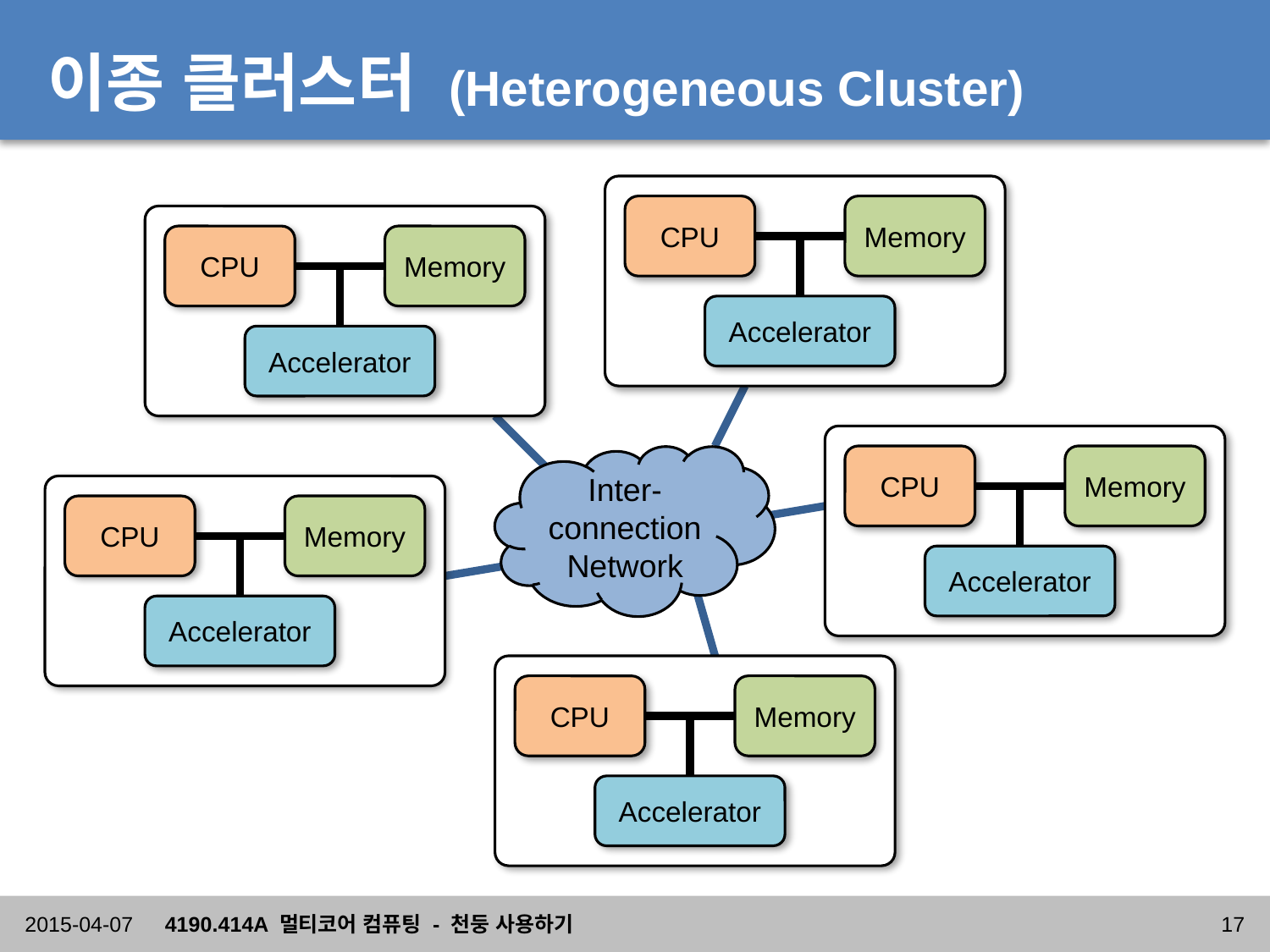

# 이종 클러스터 (Heterogeneous Cluster)

CPU
Memory

CPU
Memory
Accelerator
Accelerator

Inter-connection
Network
CPU
Memory

CPU
Memory
Accelerator
Accelerator

CPU
Memory
Accelerator
2015-04-07
4190.414A 멀티코어 컴퓨팅 - 천둥 사용하기
17